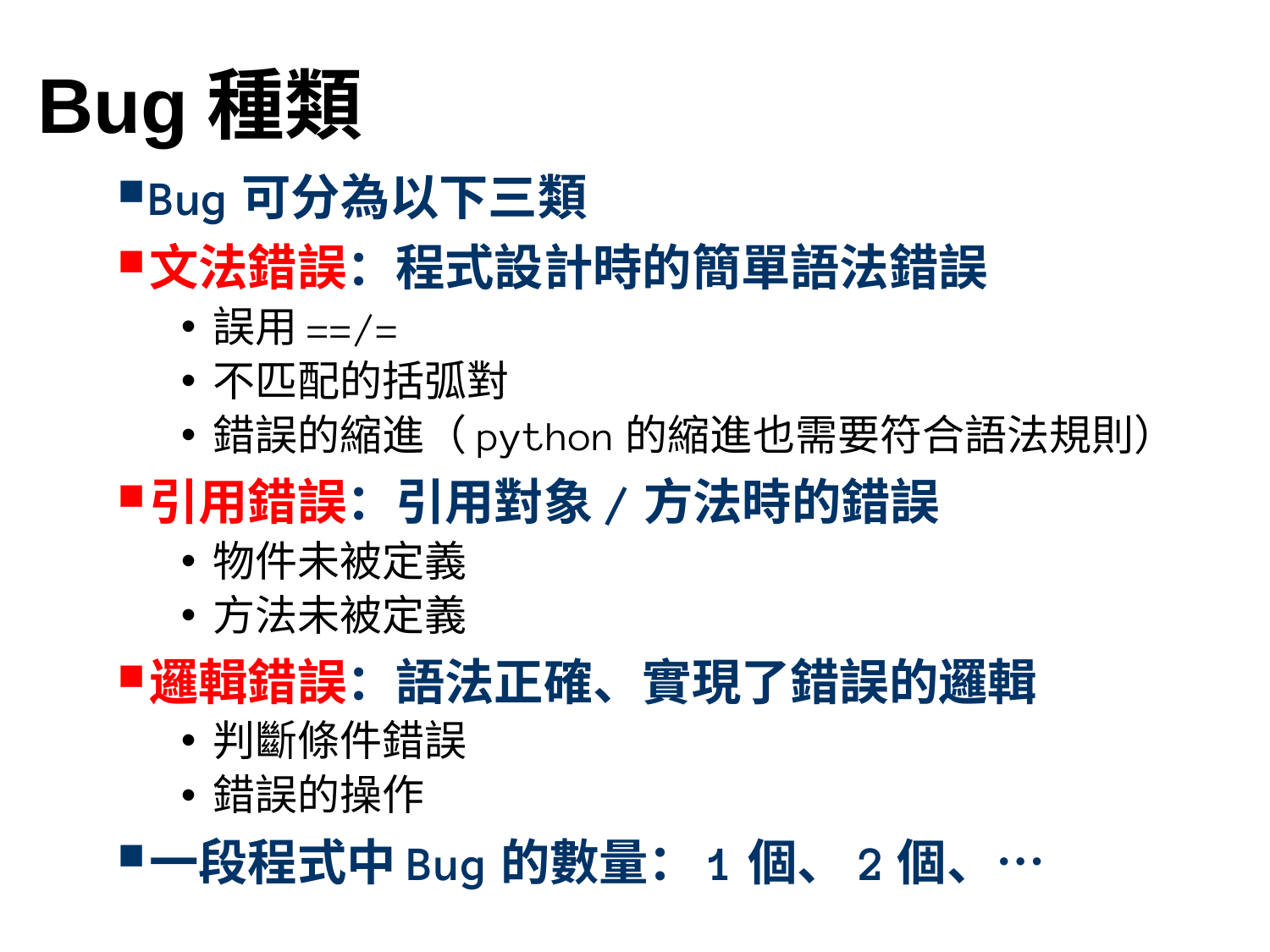

# Bug種類
Bug可分為以下三類
文法錯誤：程式設計時的簡單語法錯誤
誤用==/=
不匹配的括弧對
錯誤的縮進（python的縮進也需要符合語法規則）
引用錯誤：引用對象/方法時的錯誤
物件未被定義
方法未被定義
邏輯錯誤：語法正確、實現了錯誤的邏輯
判斷條件錯誤
錯誤的操作
一段程式中Bug的數量：1個、2個、…